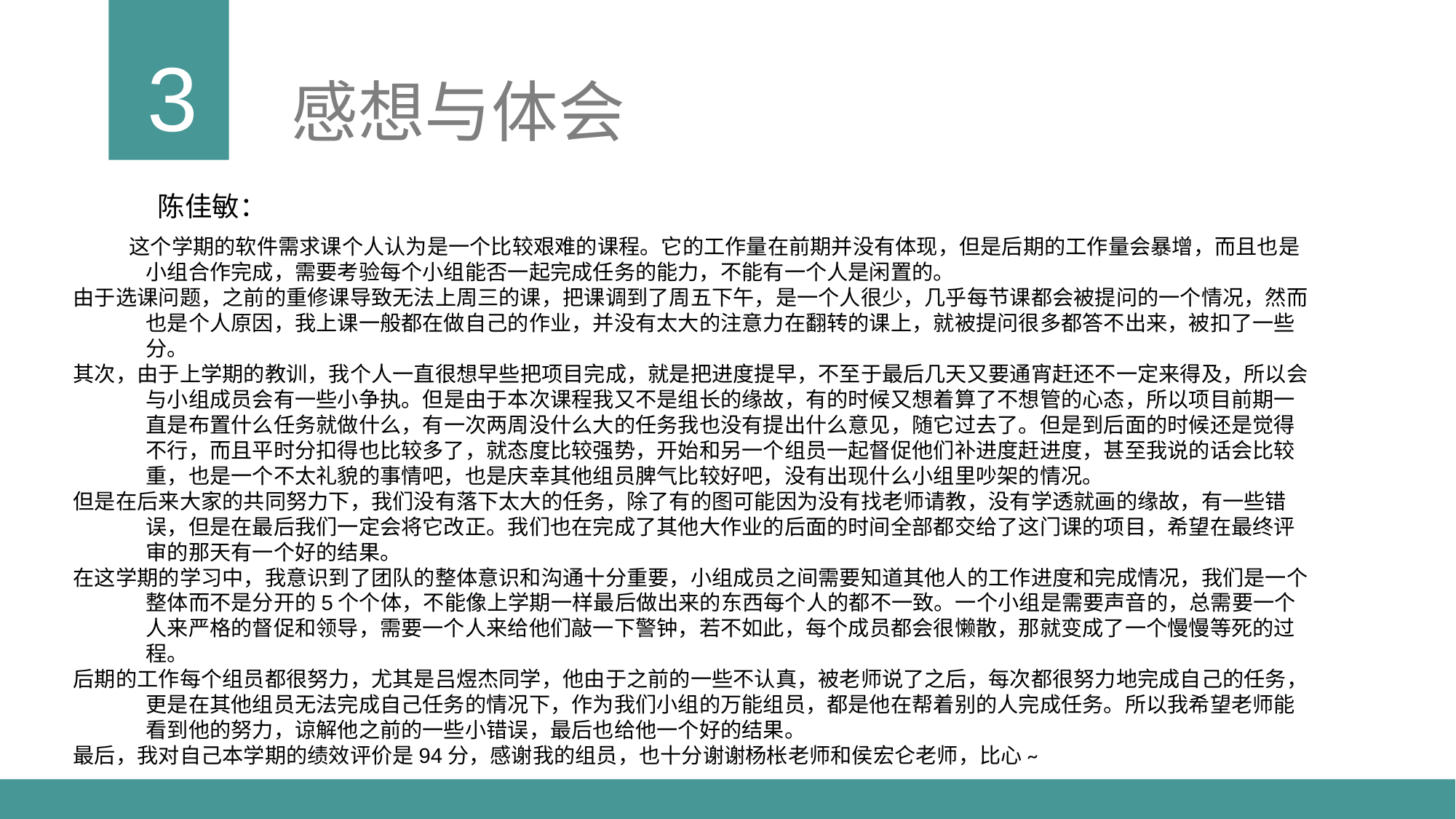

3
感想与体会
陈佳敏：
            这个学期的软件需求课个人认为是一个比较艰难的课程。它的工作量在前期并没有体现，但是后期的工作量会暴增，而且也是小组合作完成，需要考验每个小组能否一起完成任务的能力，不能有一个人是闲置的。
由于选课问题，之前的重修课导致无法上周三的课，把课调到了周五下午，是一个人很少，几乎每节课都会被提问的一个情况，然而也是个人原因，我上课一般都在做自己的作业，并没有太大的注意力在翻转的课上，就被提问很多都答不出来，被扣了一些分。
其次，由于上学期的教训，我个人一直很想早些把项目完成，就是把进度提早，不至于最后几天又要通宵赶还不一定来得及，所以会与小组成员会有一些小争执。但是由于本次课程我又不是组长的缘故，有的时候又想着算了不想管的心态，所以项目前期一直是布置什么任务就做什么，有一次两周没什么大的任务我也没有提出什么意见，随它过去了。但是到后面的时候还是觉得不行，而且平时分扣得也比较多了，就态度比较强势，开始和另一个组员一起督促他们补进度赶进度，甚至我说的话会比较重，也是一个不太礼貌的事情吧，也是庆幸其他组员脾气比较好吧，没有出现什么小组里吵架的情况。
但是在后来大家的共同努力下，我们没有落下太大的任务，除了有的图可能因为没有找老师请教，没有学透就画的缘故，有一些错误，但是在最后我们一定会将它改正。我们也在完成了其他大作业的后面的时间全部都交给了这门课的项目，希望在最终评审的那天有一个好的结果。
在这学期的学习中，我意识到了团队的整体意识和沟通十分重要，小组成员之间需要知道其他人的工作进度和完成情况，我们是一个整体而不是分开的5个个体，不能像上学期一样最后做出来的东西每个人的都不一致。一个小组是需要声音的，总需要一个人来严格的督促和领导，需要一个人来给他们敲一下警钟，若不如此，每个成员都会很懒散，那就变成了一个慢慢等死的过程。
后期的工作每个组员都很努力，尤其是吕煜杰同学，他由于之前的一些不认真，被老师说了之后，每次都很努力地完成自己的任务，更是在其他组员无法完成自己任务的情况下，作为我们小组的万能组员，都是他在帮着别的人完成任务。所以我希望老师能看到他的努力，谅解他之前的一些小错误，最后也给他一个好的结果。
最后，我对自己本学期的绩效评价是94分，感谢我的组员，也十分谢谢杨枨老师和侯宏仑老师，比心~